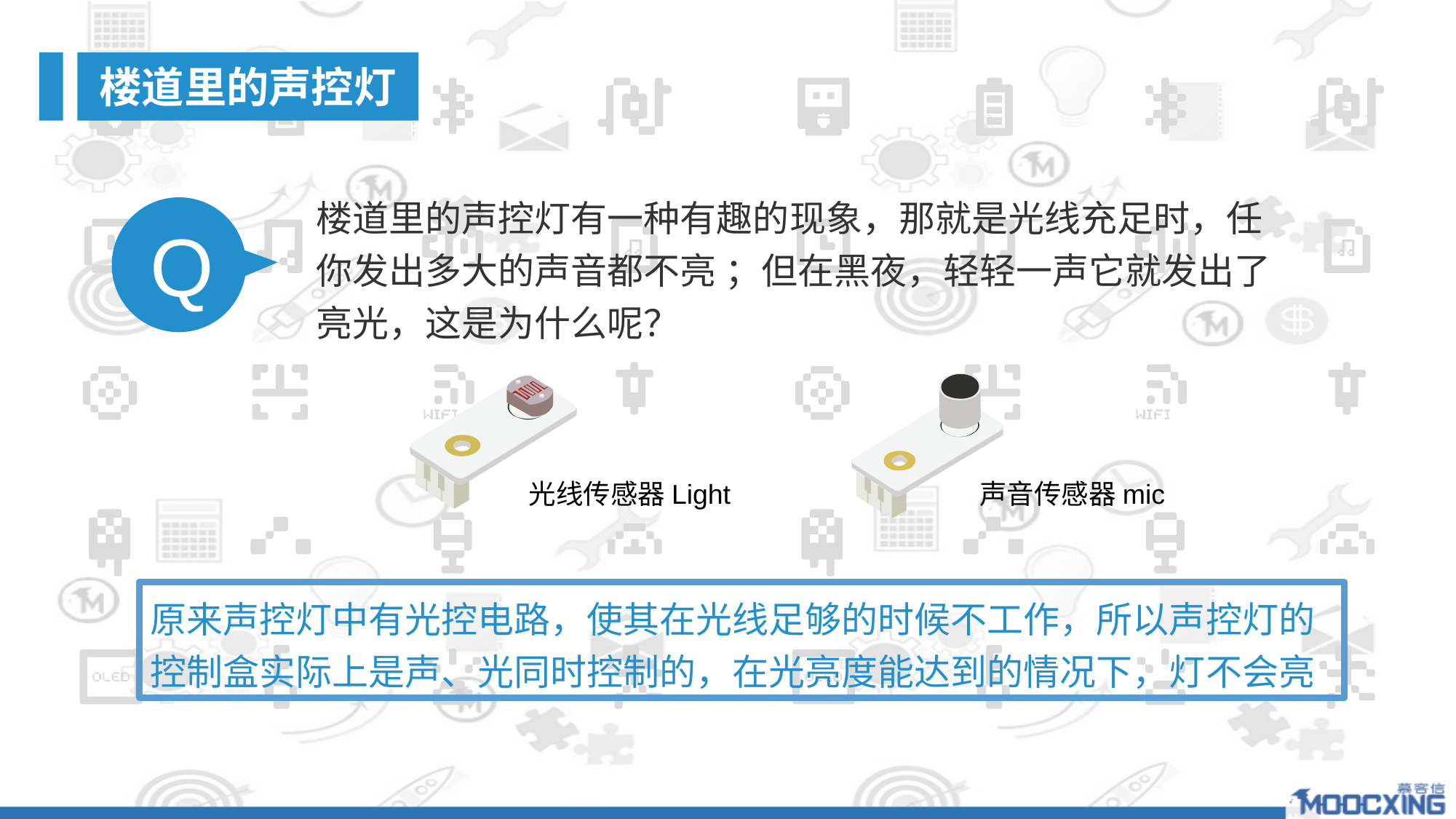

楼道里的声控灯
楼道里的声控灯有一种有趣的现象，那就是光线充足时，任你发出多大的声音都不亮 ；但在黑夜，轻轻一声它就发出了亮光，这是为什么呢？

Q

光线传感器Light
声音传感器mic
原来声控灯中有光控电路，使其在光线足够的时候不工作，所以声控灯的控制盒实际上是声、光同时控制的，在光亮度能达到的情况下，灯不会亮